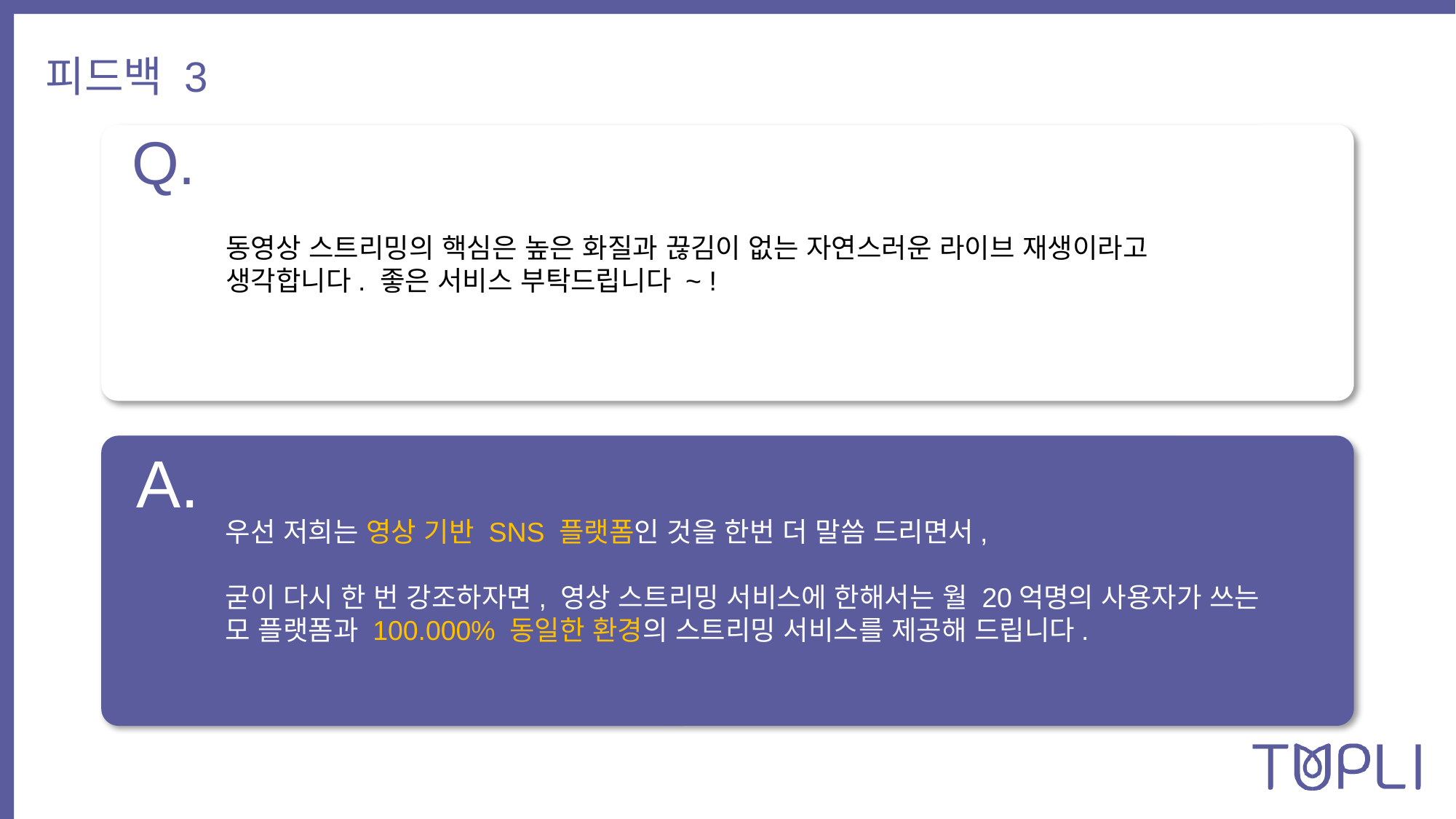

피드백 3
Q.

동영상 스트리밍의 핵심은 높은 화질과 끊김이 없는 자연스러운 라이브 재생이라고 생각합니다. 좋은 서비스 부탁드립니다 ~ !

A.
우선 저희는 영상 기반 SNS 플랫폼인 것을 한번 더 말씀 드리면서,

굳이 다시 한 번 강조하자면, 영상 스트리밍 서비스에 한해서는 월 20억명의 사용자가 쓰는
모 플랫폼과 100.000% 동일한 환경의 스트리밍 서비스를 제공해 드립니다.